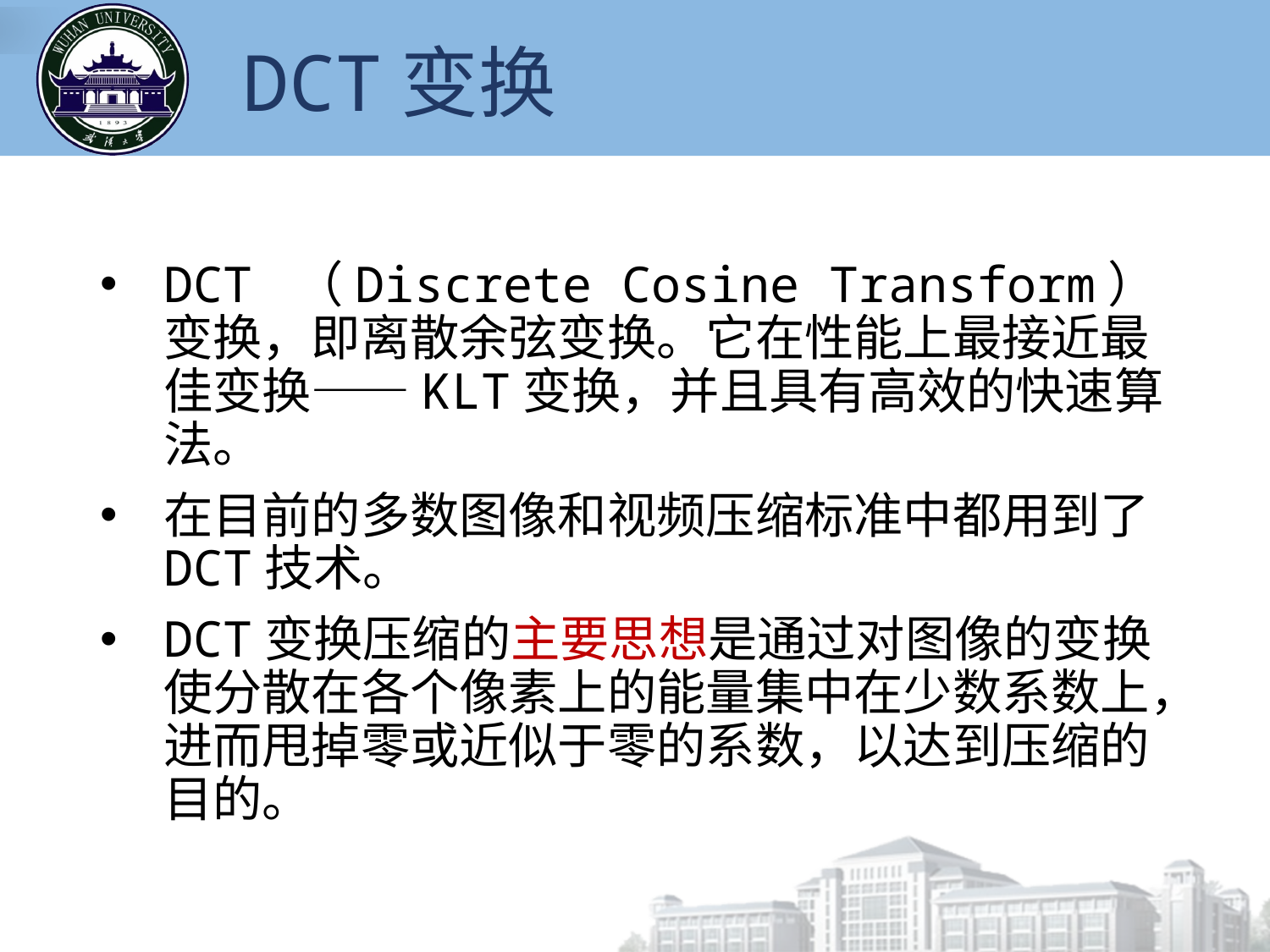

DCT变换
DCT （Discrete Cosine Transform）变换，即离散余弦变换。它在性能上最接近最佳变换——KLT变换，并且具有高效的快速算法。
在目前的多数图像和视频压缩标准中都用到了DCT技术。
DCT变换压缩的主要思想是通过对图像的变换使分散在各个像素上的能量集中在少数系数上，进而甩掉零或近似于零的系数，以达到压缩的目的。